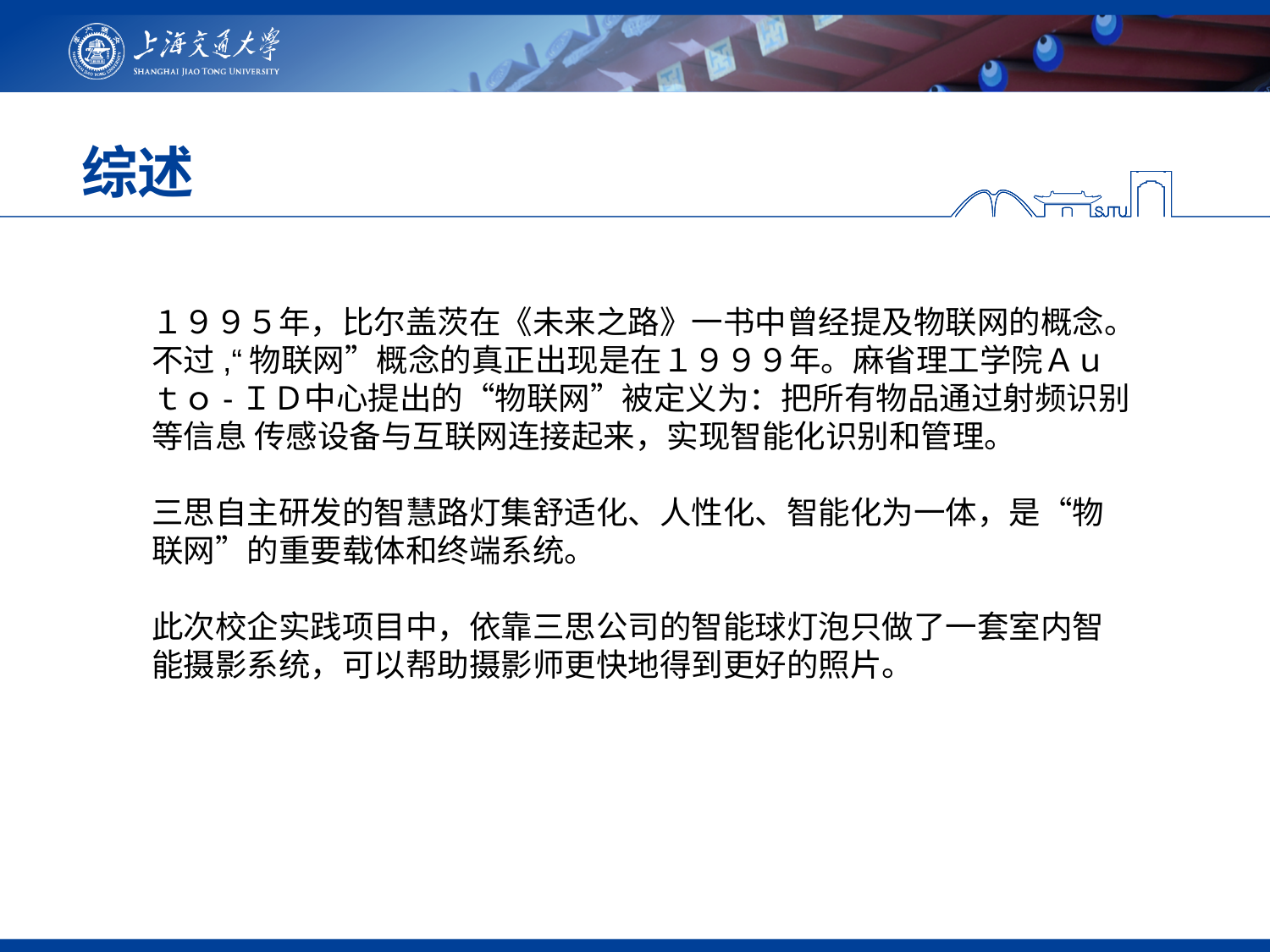

# 综述
１９９５年，比尔盖茨在《未来之路》一书中曾经提及物联网的概念。不过,“物联网”概念的真正出现是在１９９９年。麻省理工学院Ａｕｔｏ-ＩＤ中心提出的“物联网”被定义为：把所有物品通过射频识别等信息 传感设备与互联网连接起来，实现智能化识别和管理。

三思自主研发的智慧路灯集舒适化、人性化、智能化为一体，是“物联网”的重要载体和终端系统。

此次校企实践项目中，依靠三思公司的智能球灯泡只做了一套室内智能摄影系统，可以帮助摄影师更快地得到更好的照片。